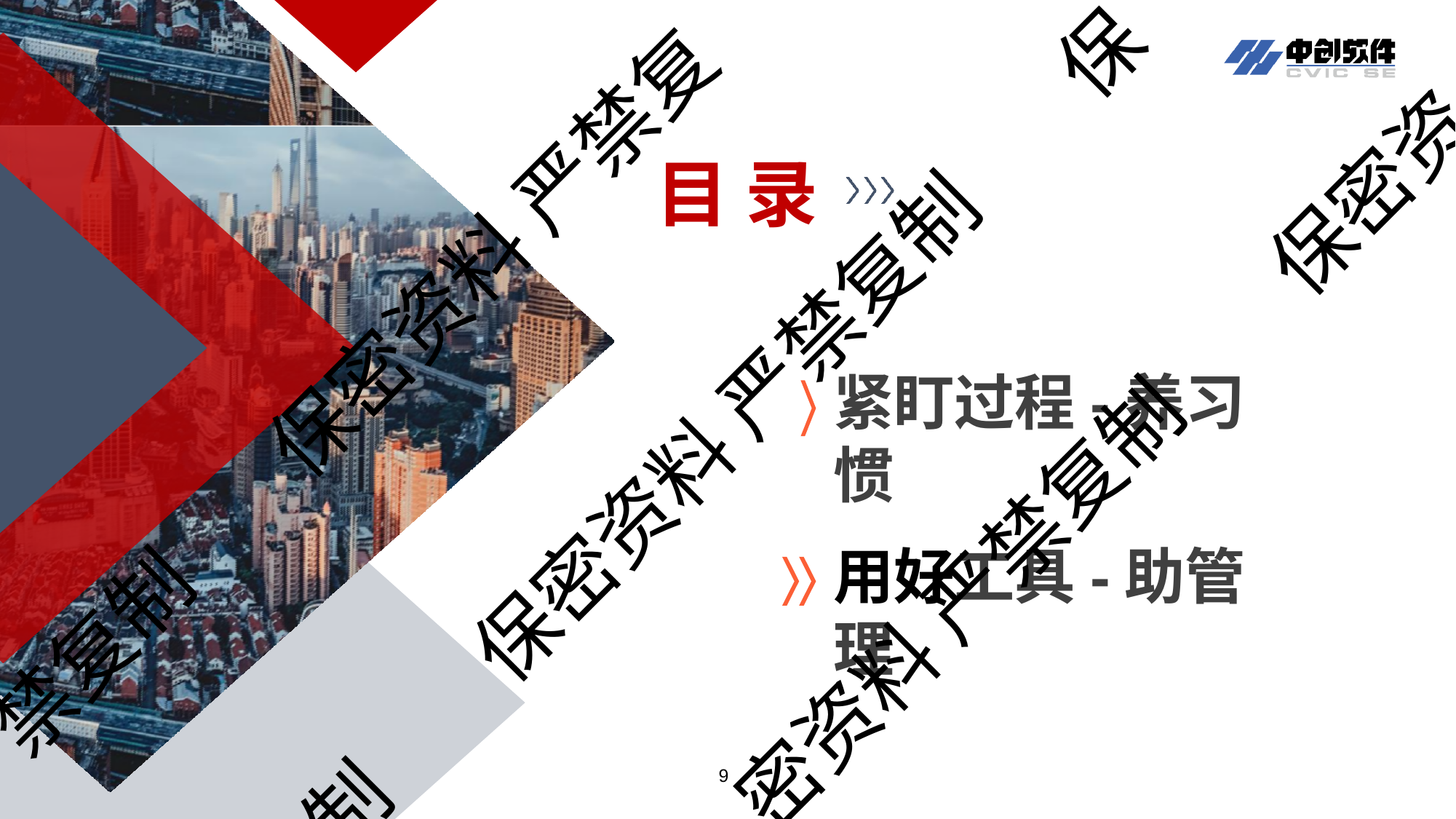

保
目 录
保密资
保密资料 严禁复
# 紧盯过程-养习惯

保密资料 严禁复制
用好工具-助管理

密资料 严禁复制
禁复制
制
9